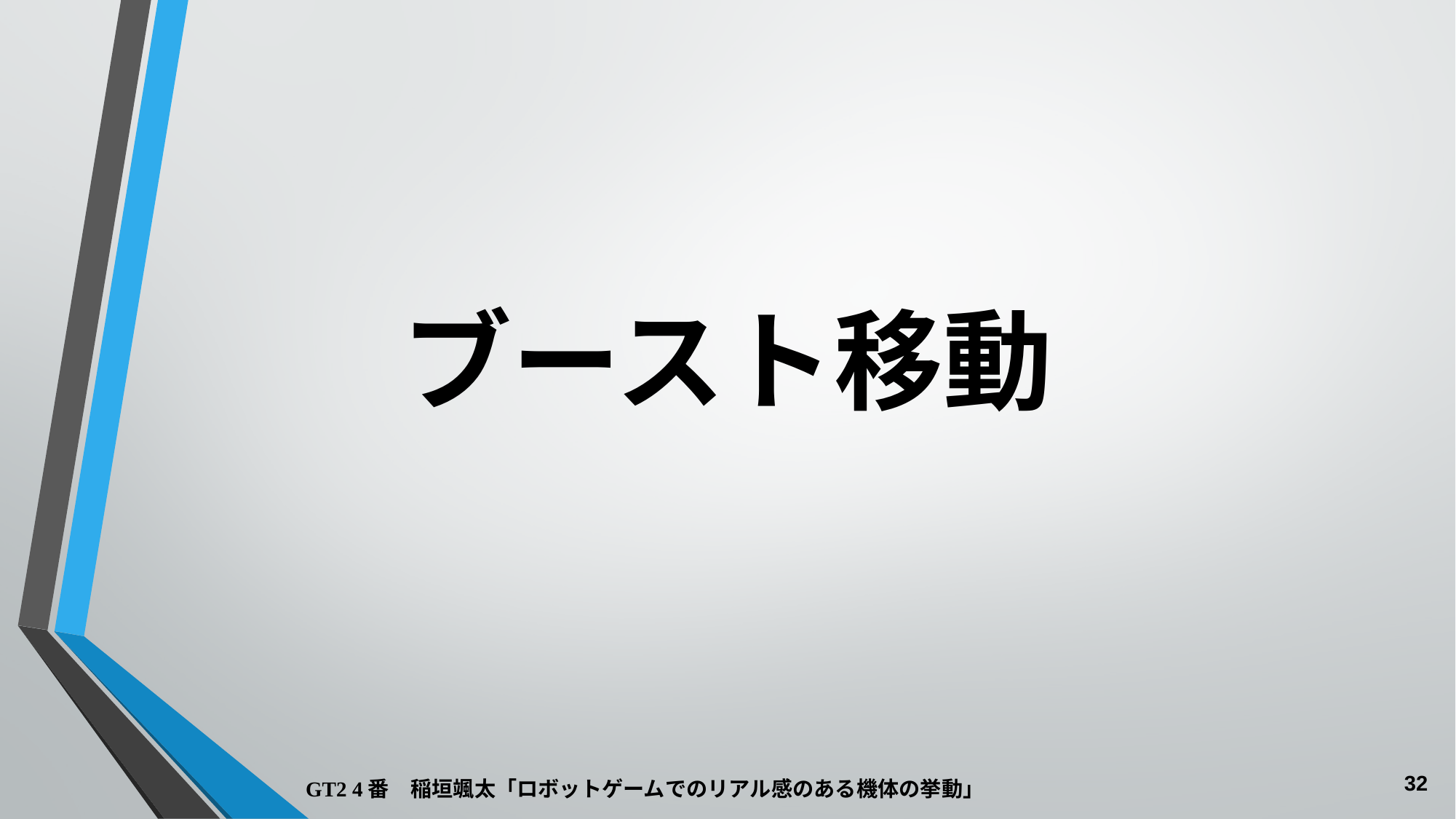

ブースト移動
32
GT2 4番　稲垣颯太「ロボットゲームでのリアル感のある機体の挙動」